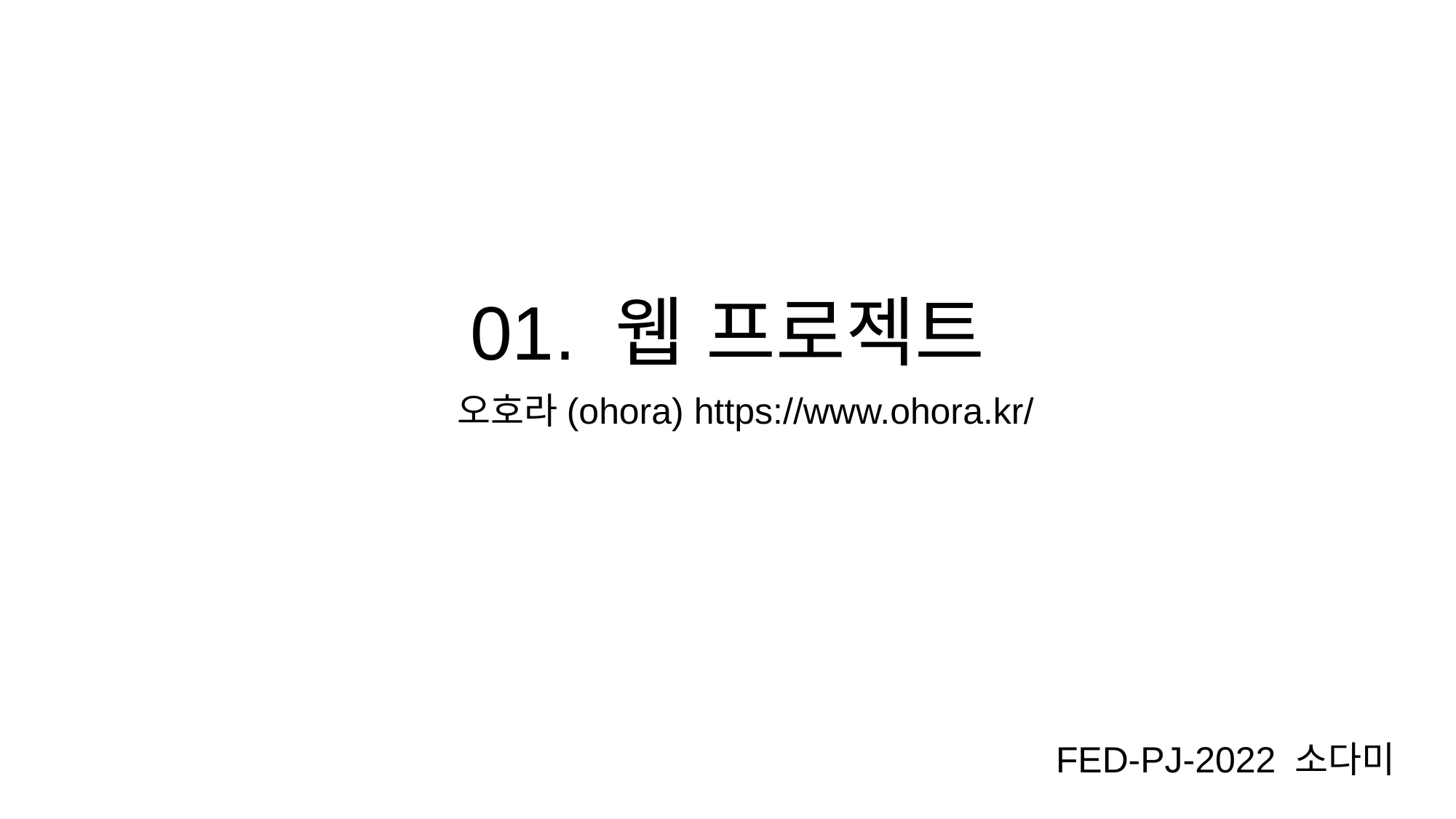

01. 웹 프로젝트
오호라(ohora) https://www.ohora.kr/
FED-PJ-2022 소다미